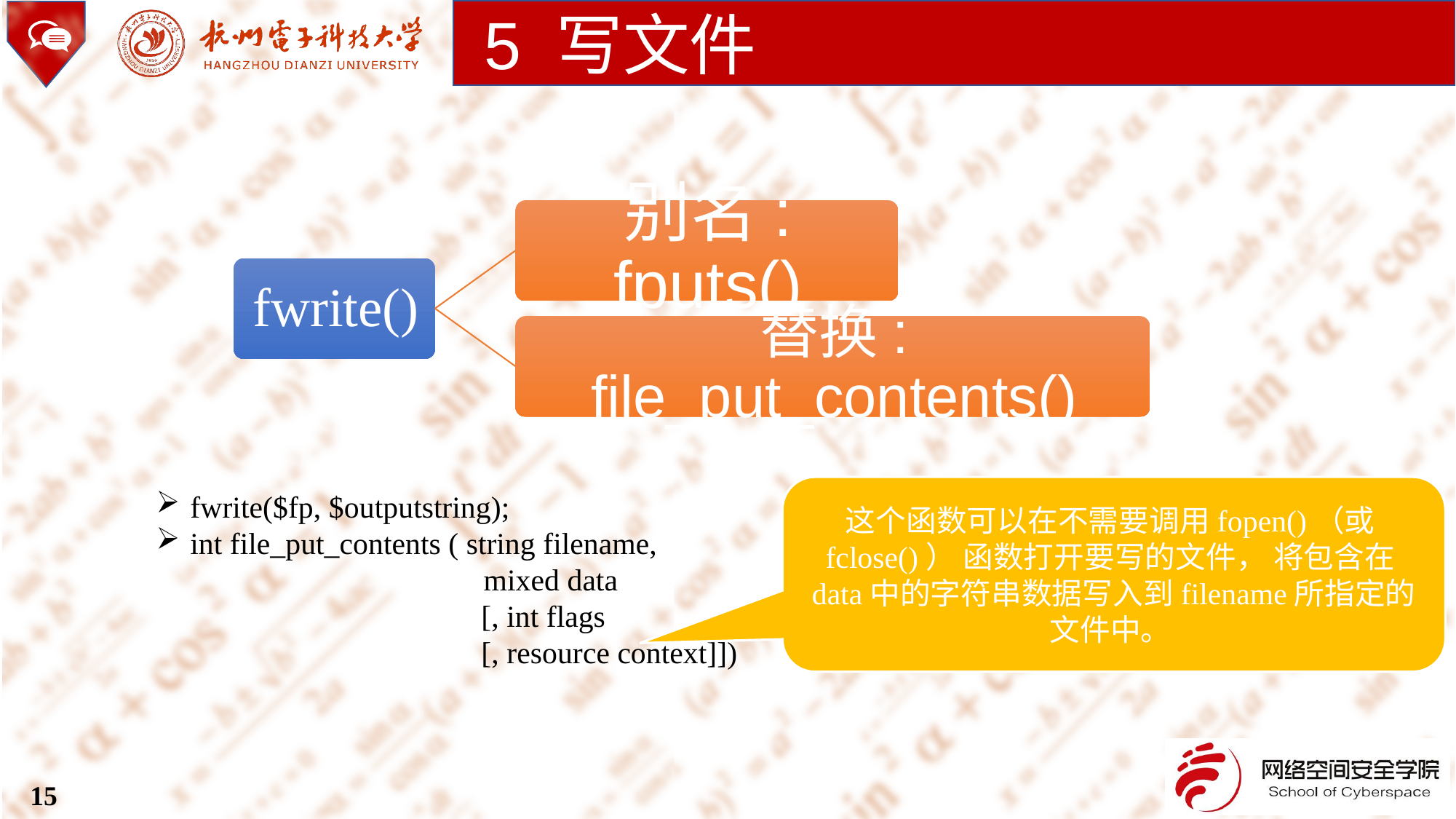

5 写文件
fwrite()

别名: fputs()

替换: file_put_contents()
这个函数可以在不需要调用fopen()（或fclose()） 函数打开要写的文件， 将包含在data中的字符串数据写入到filename所指定的文件中。
fwrite($fp, $outputstring);
int file_put_contents ( string filename,
                            		mixed data
		              [, int flags
		              [, resource context]])
15